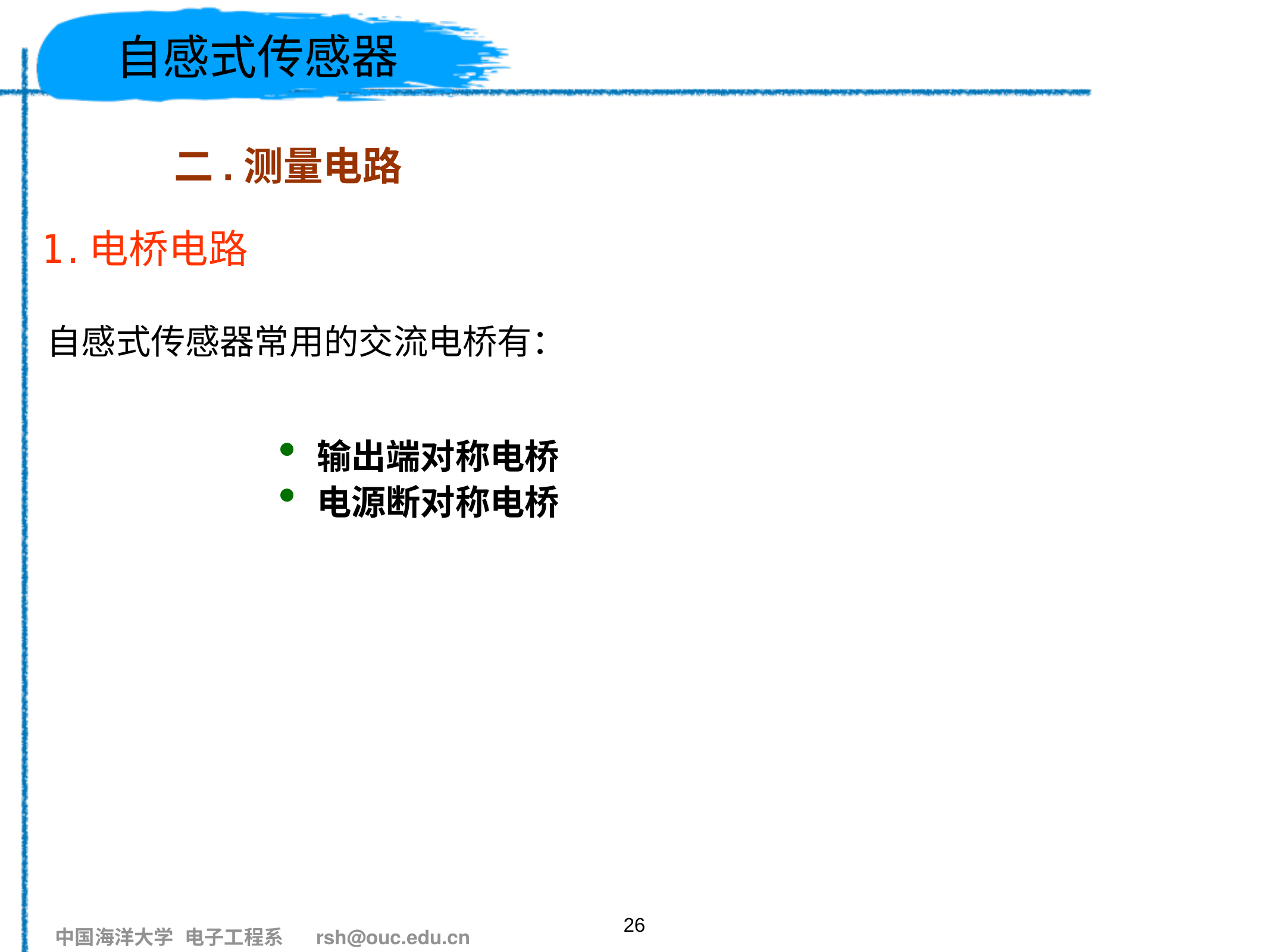

# 自感式传感器
二.测量电路
1.电桥电路
自感式传感器常用的交流电桥有：
输出端对称电桥
电源断对称电桥
26